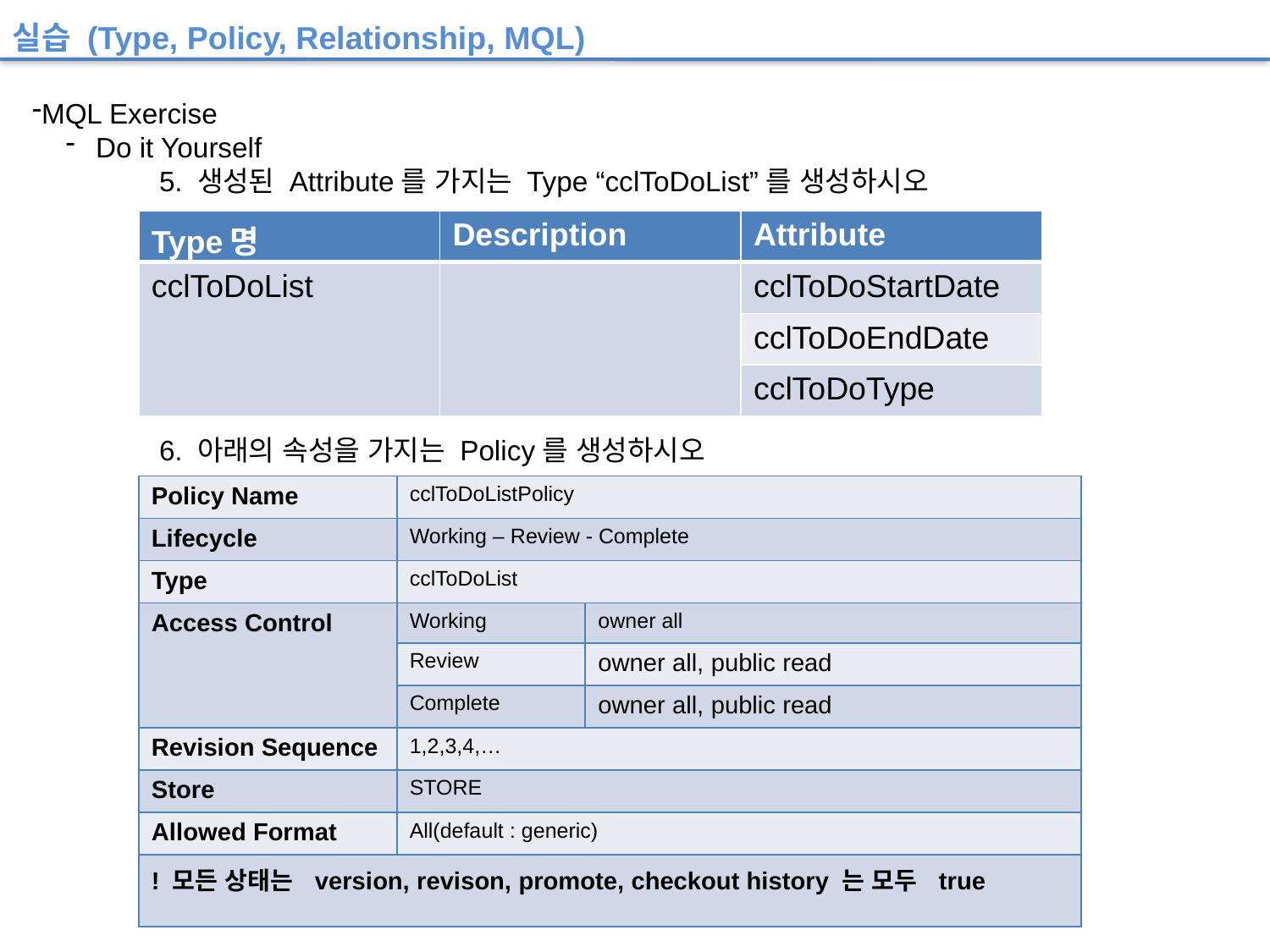

실습 (Type, Policy, Relationship, MQL)
MQL Exercise
Do it Yourself
5. 생성된 Attribute를 가지는 Type “cclToDoList”를 생성하시오

| Type명 | Description | Attribute |
| --- | --- | --- |
| cclToDoList |  | cclToDoStartDate |
|  |  | cclToDoEndDate |
|  |  | cclToDoType |
6. 아래의 속성을 가지는 Policy를 생성하시오

| Policy Name | cclToDoListPolicy |  |
| --- | --- | --- |
| Lifecycle | Working – Review - Complete |  |
| Type | cclToDoList |  |
| Access Control | Working | owner all |
|  | Review | owner all, public read |
|  | Complete | owner all, public read |
| Revision Sequence | 1,2,3,4,… |  |
| Store | STORE |  |
| Allowed Format | All(default : generic) |  |
| ! 모든 상태는 version, revison, promote, checkout history 는 모두 true |  |  |